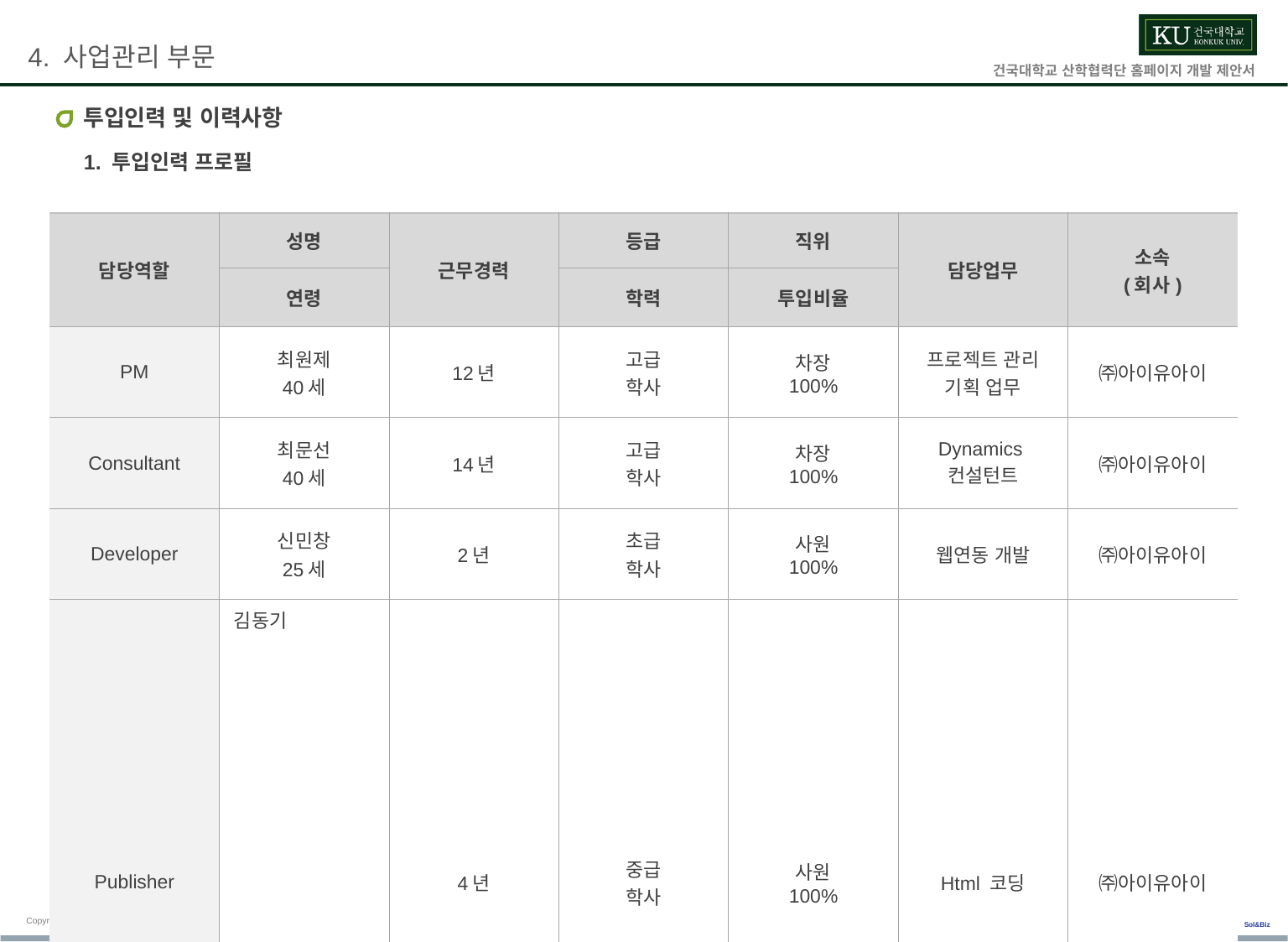

# 투입인력 및 이력사항
1. 투입인력 프로필
| 담당역할 | 성명 | 근무경력 | 등급 | 직위 | 담당업무 | 소속 (회사) |
| --- | --- | --- | --- | --- | --- | --- |
|  | 연령 |  | 학력 | 투입비율 |  |  |
| PM | 최원제 40세 | 12년 | 고급 학사 | 차장 100% | 프로젝트 관리 기획 업무 | ㈜아이유아이 |
| Consultant | 최문선 40세 | 14년 | 고급 학사 | 차장 100% | Dynamics 컨설턴트 | ㈜아이유아이 |
| Developer | 신민창 25세 | 2년 | 초급 학사 | 사원 100% | 웹연동 개발 | ㈜아이유아이 |
| Publisher | 김동기 28세 | 4년 | 중급 학사 | 사원 100% | Html 코딩 | ㈜아이유아이 |
| Designer | 최소리 25세 | 2년 | 초급 학사 | 사원 100% | UI 디자인 | ㈜아이유아이 |